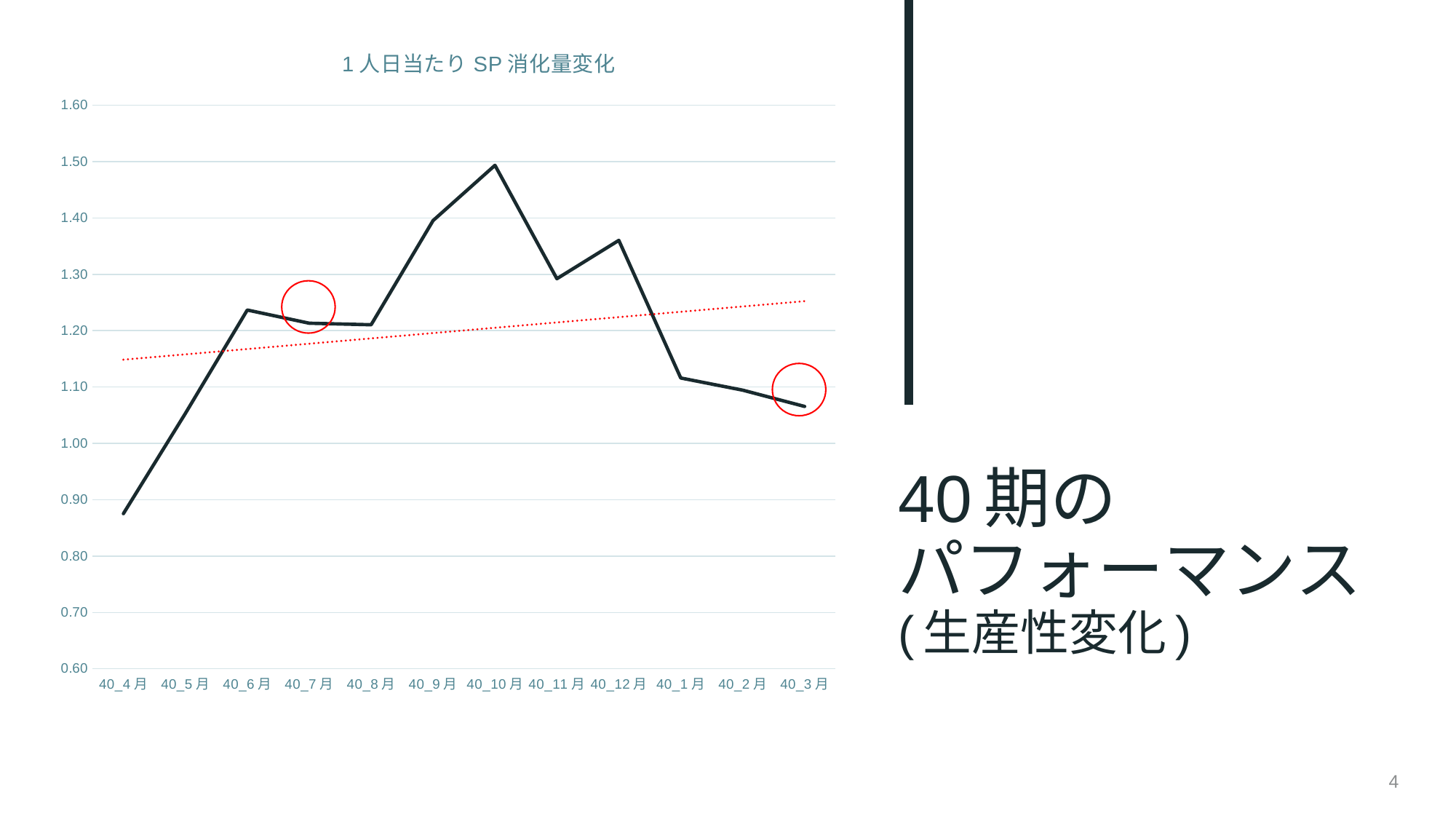

### Chart: 1人日当たりSP消化量変化

| Category | 全員
1人日当たり |
|---|---|
| 40_4月 | 0.8753462603878116 |
| 40_5月 | 1.0529411764705883 |
| 40_6月 | 1.2366310160427807 |
| 40_7月 | 1.2132352941176472 |
| 40_8月 | 1.2105263157894737 |
| 40_9月 | 1.3953125 |
| 40_10月 | 1.493421052631579 |
| 40_11月 | 1.2921875 |
| 40_12月 | 1.3601973684210527 |
| 40_1月 | 1.1160130718954249 |
| 40_2月 | 1.0944272445820433 |
| 40_3月 | 1.0654761904761905 |
# 40期の パフォーマンス (生産性変化)
4